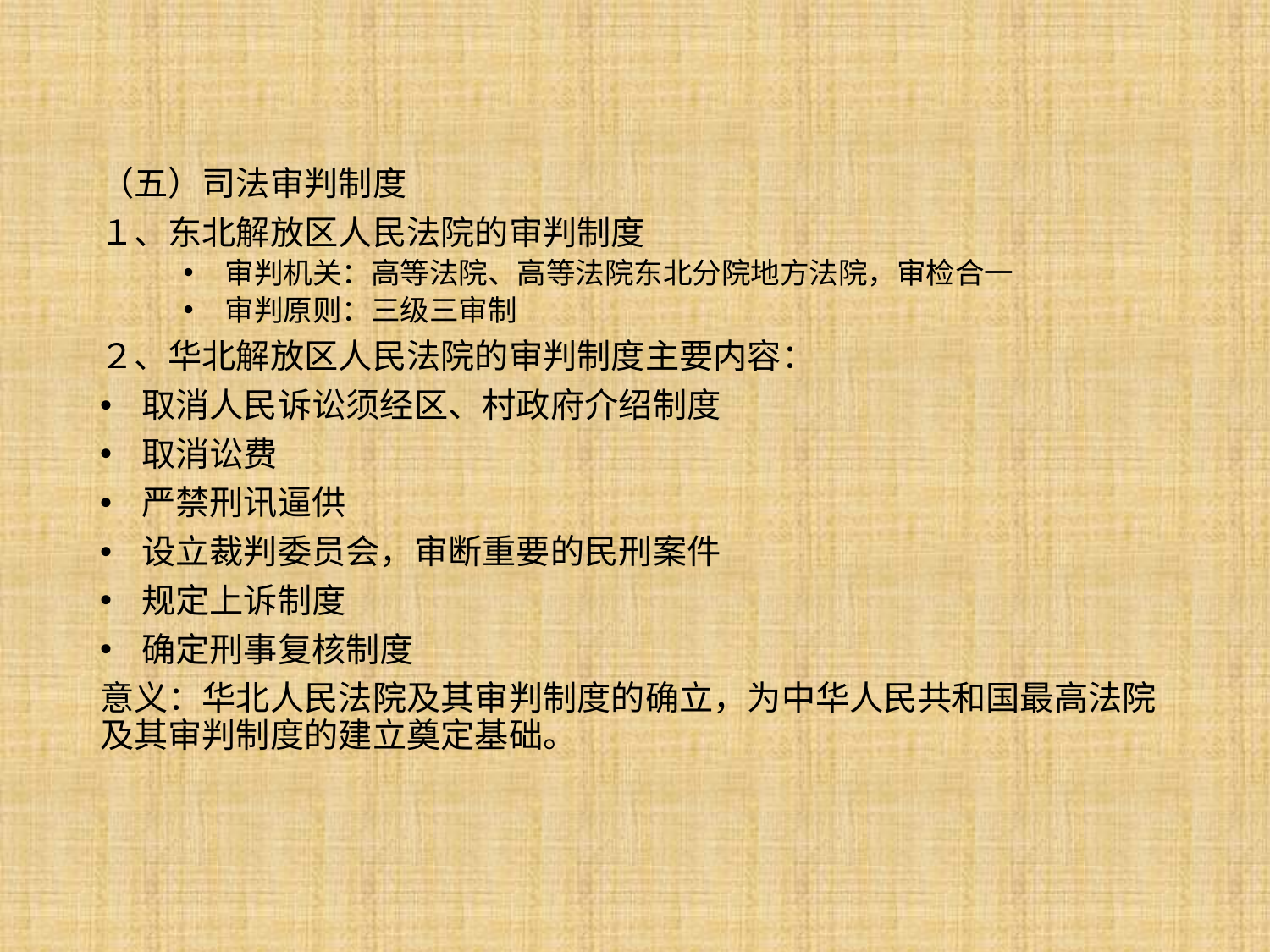

（五）司法审判制度
１、东北解放区人民法院的审判制度
审判机关：高等法院、高等法院东北分院地方法院，审检合一
审判原则：三级三审制
２、华北解放区人民法院的审判制度主要内容：
取消人民诉讼须经区、村政府介绍制度
取消讼费
严禁刑讯逼供
设立裁判委员会，审断重要的民刑案件
规定上诉制度
确定刑事复核制度
意义：华北人民法院及其审判制度的确立，为中华人民共和国最高法院及其审判制度的建立奠定基础。